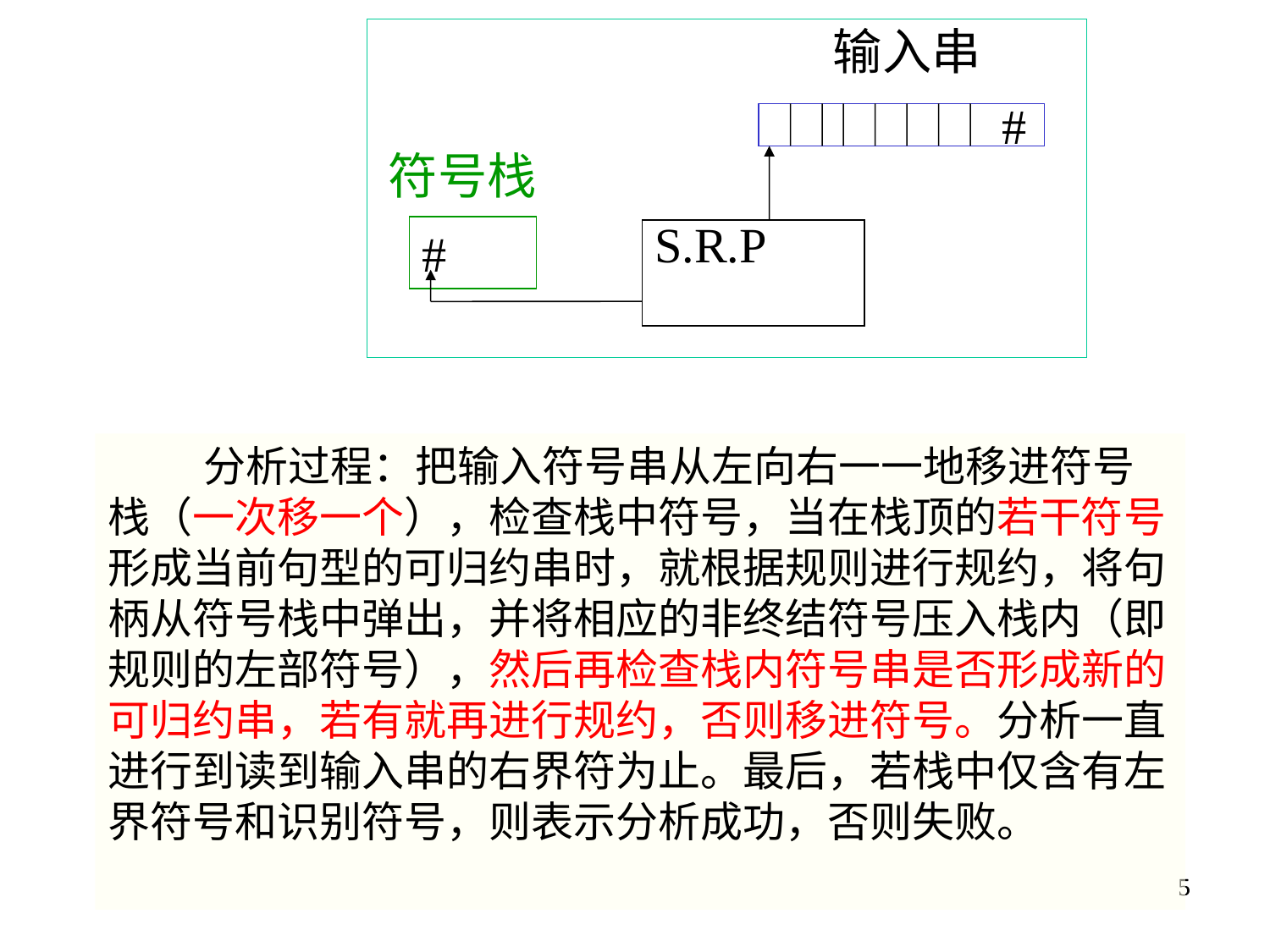

输入串

#

符号栈

#

S.R.P

         分析过程：把输入符号串从左向右一一地移进符号栈（一次移一个），检查栈中符号，当在栈顶的若干符号形成当前句型的可归约串时，就根据规则进行规约，将句柄从符号栈中弹出，并将相应的非终结符号压入栈内（即规则的左部符号），然后再检查栈内符号串是否形成新的可归约串，若有就再进行规约，否则移进符号。分析一直进行到读到输入串的右界符为止。最后，若栈中仅含有左界符号和识别符号，则表示分析成功，否则失败。

5
5